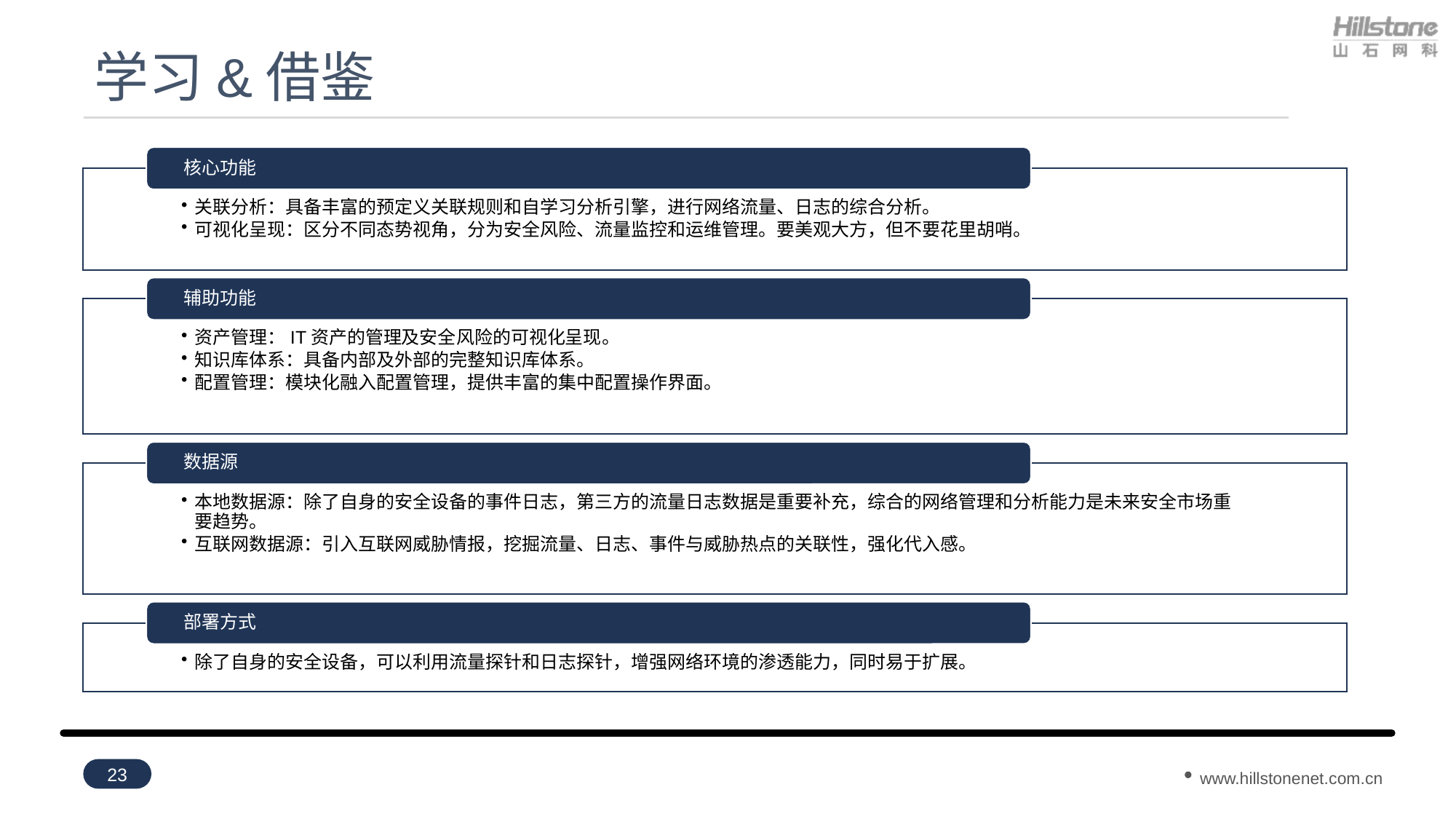

# 学习&借鉴
关联分析：具备丰富的预定义关联规则和自学习分析引擎，进行网络流量、日志的综合分析。
可视化呈现：区分不同态势视角，分为安全风险、流量监控和运维管理。要美观大方，但不要花里胡哨。
核心功能
资产管理：IT资产的管理及安全风险的可视化呈现。
知识库体系：具备内部及外部的完整知识库体系。
配置管理：模块化融入配置管理，提供丰富的集中配置操作界面。
辅助功能
本地数据源：除了自身的安全设备的事件日志，第三方的流量日志数据是重要补充，综合的网络管理和分析能力是未来安全市场重要趋势。
互联网数据源：引入互联网威胁情报，挖掘流量、日志、事件与威胁热点的关联性，强化代入感。
数据源
除了自身的安全设备，可以利用流量探针和日志探针，增强网络环境的渗透能力，同时易于扩展。
部署方式
23